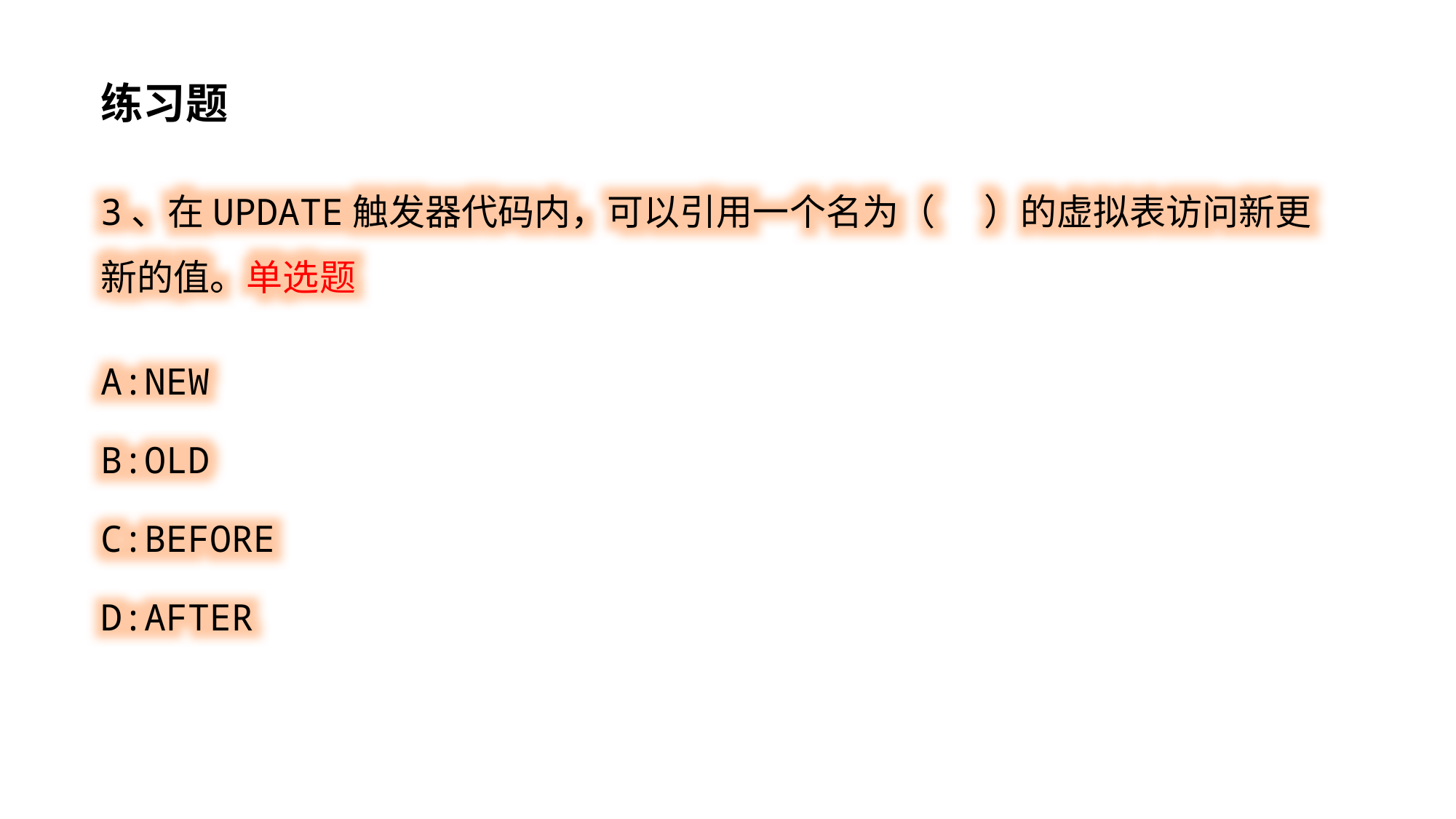

练习题
3、在UPDATE触发器代码内，可以引用一个名为（      ）的虚拟表访问新更新的值。单选题

A:NEW

B:OLD

C:BEFORE

D:AFTER